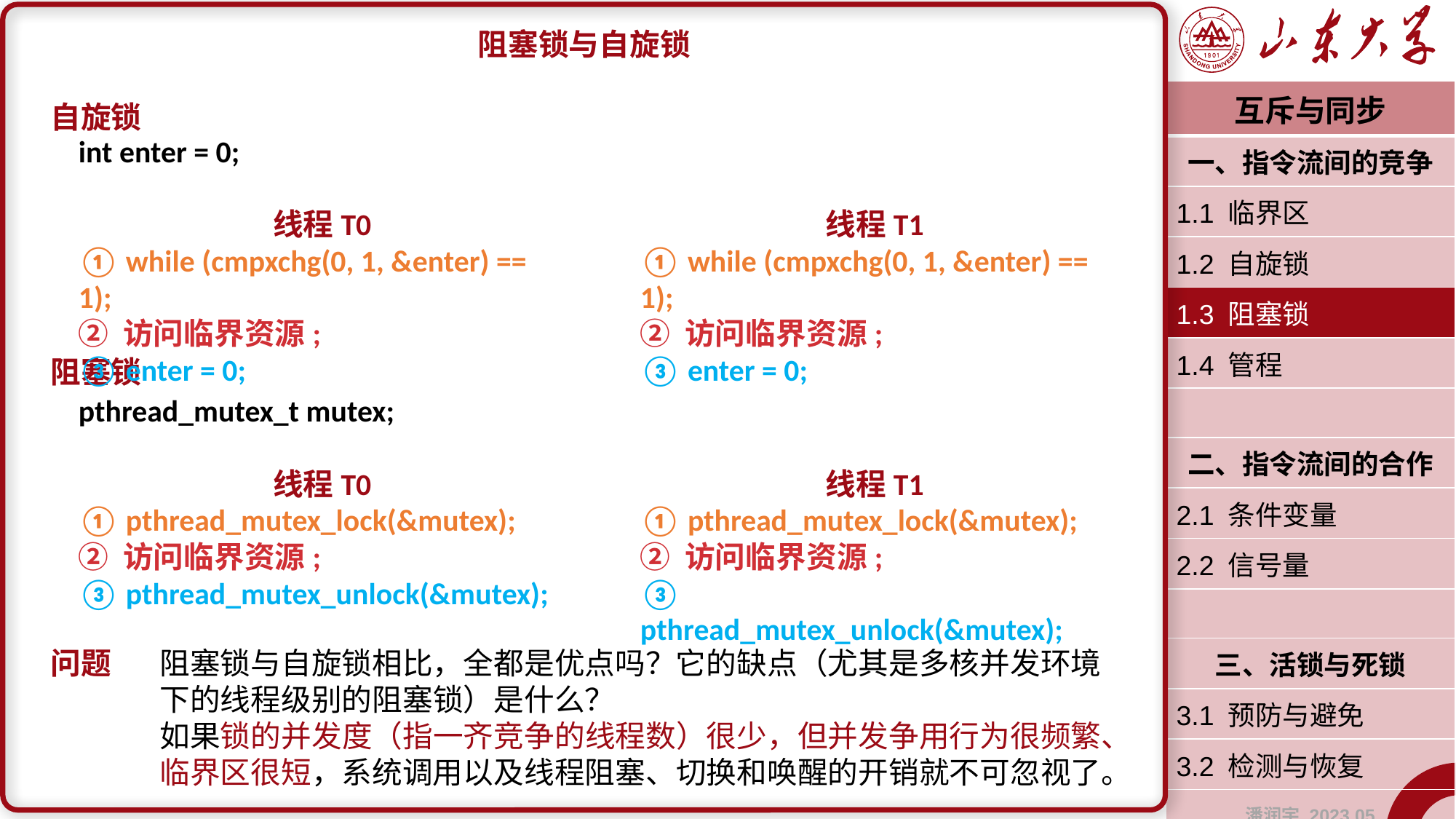

阻塞锁与自旋锁

自旋锁

阻塞锁

问题	阻塞锁与自旋锁相比，全都是优点吗？它的缺点（尤其是多核并发环境	下的线程级别的阻塞锁）是什么？
	如果锁的并发度（指一齐竞争的线程数）很少，但并发争用行为很频繁、	临界区很短，系统调用以及线程阻塞、切换和唤醒的开销就不可忽视了。
| 互斥与同步 |
| --- |
| 一、指令流间的竞争 |
| 1.1 临界区 |
| 1.2 自旋锁 |
| 1.3 阻塞锁 |
| 1.4 管程 |
|  |
| 二、指令流间的合作 |
| 2.1 条件变量 |
| 2.2 信号量 |
|  |
| 三、活锁与死锁 |
| 3.1 预防与避免 |
| 3.2 检测与恢复 |
| 潘润宇 2023.05 |
int enter = 0;

线程T0
① while (cmpxchg(0, 1, &enter) == 1);
② 访问临界资源;
③ enter = 0;

线程T1
① while (cmpxchg(0, 1, &enter) == 1);
② 访问临界资源;
③ enter = 0;
pthread_mutex_t mutex;

线程T0
① pthread_mutex_lock(&mutex);
② 访问临界资源;
③ pthread_mutex_unlock(&mutex);

线程T1
① pthread_mutex_lock(&mutex);
② 访问临界资源;
③ pthread_mutex_unlock(&mutex);